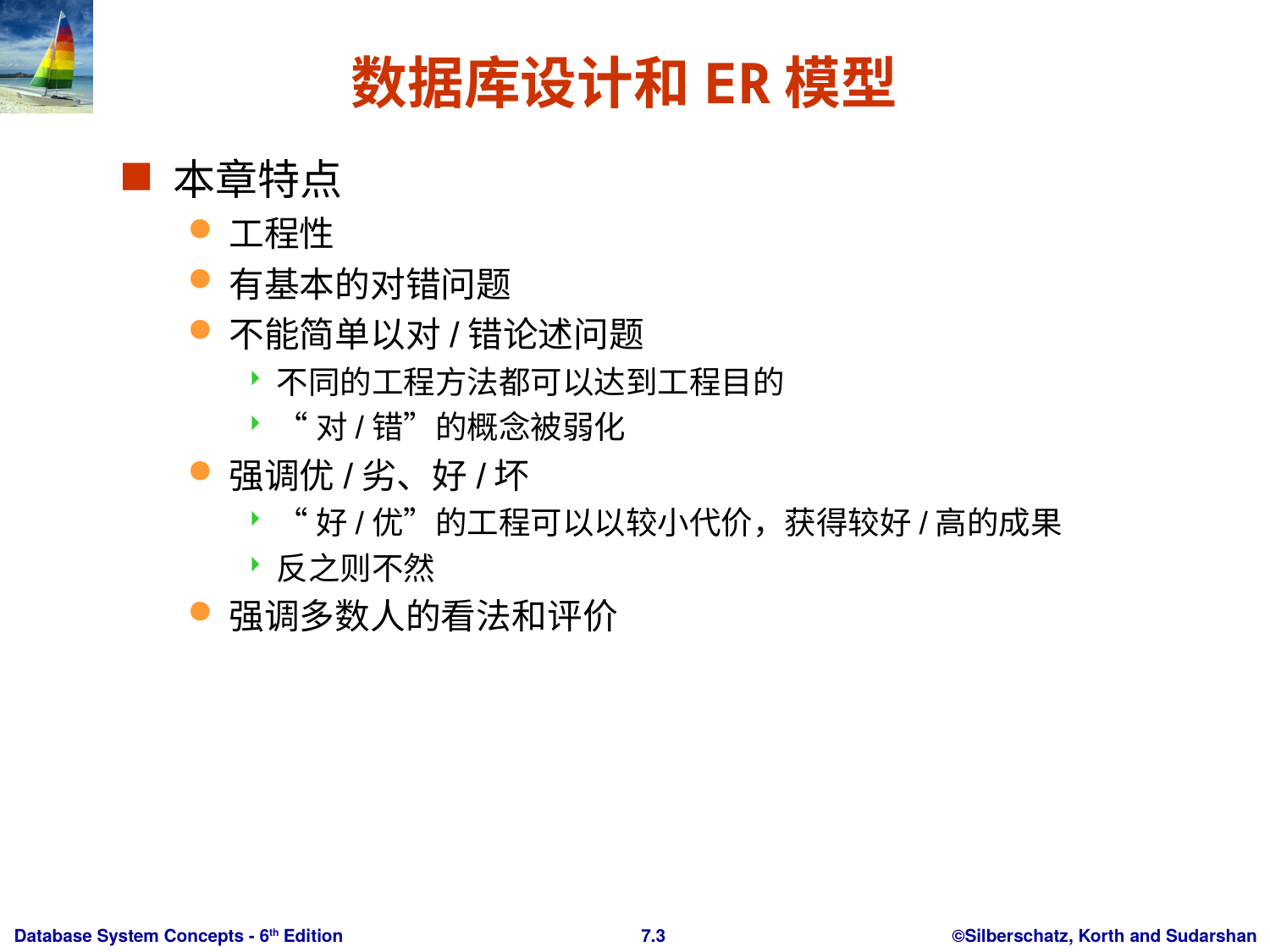

# 数据库设计和ER模型
本章特点
工程性
有基本的对错问题
不能简单以对/错论述问题
不同的工程方法都可以达到工程目的
“对/错”的概念被弱化
强调优/劣、好/坏
“好/优”的工程可以以较小代价，获得较好/高的成果
反之则不然
强调多数人的看法和评价